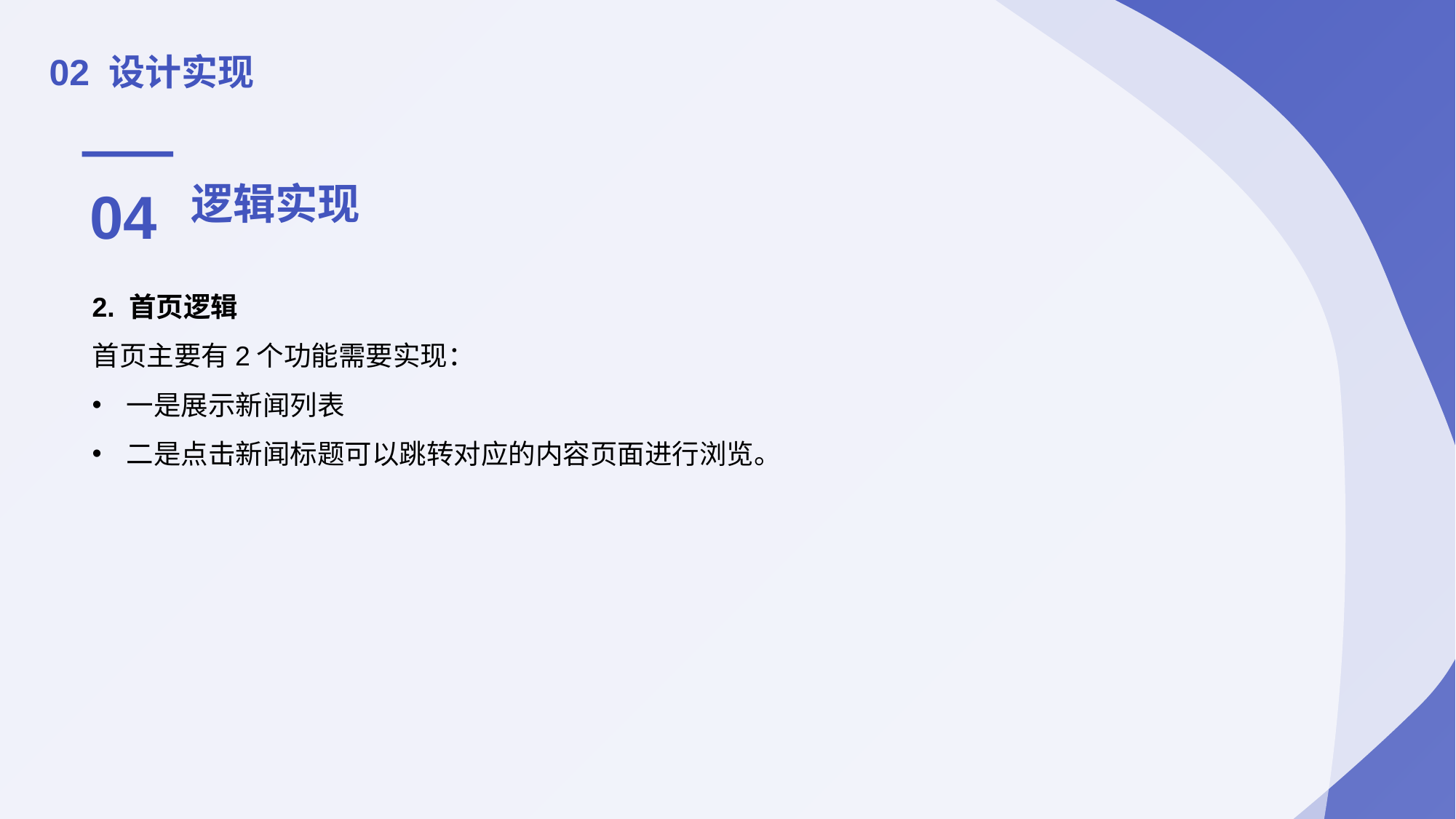

02 设计实现
04

逻辑实现
2. 首页逻辑
首页主要有2个功能需要实现：
一是展示新闻列表
二是点击新闻标题可以跳转对应的内容页面进行浏览。